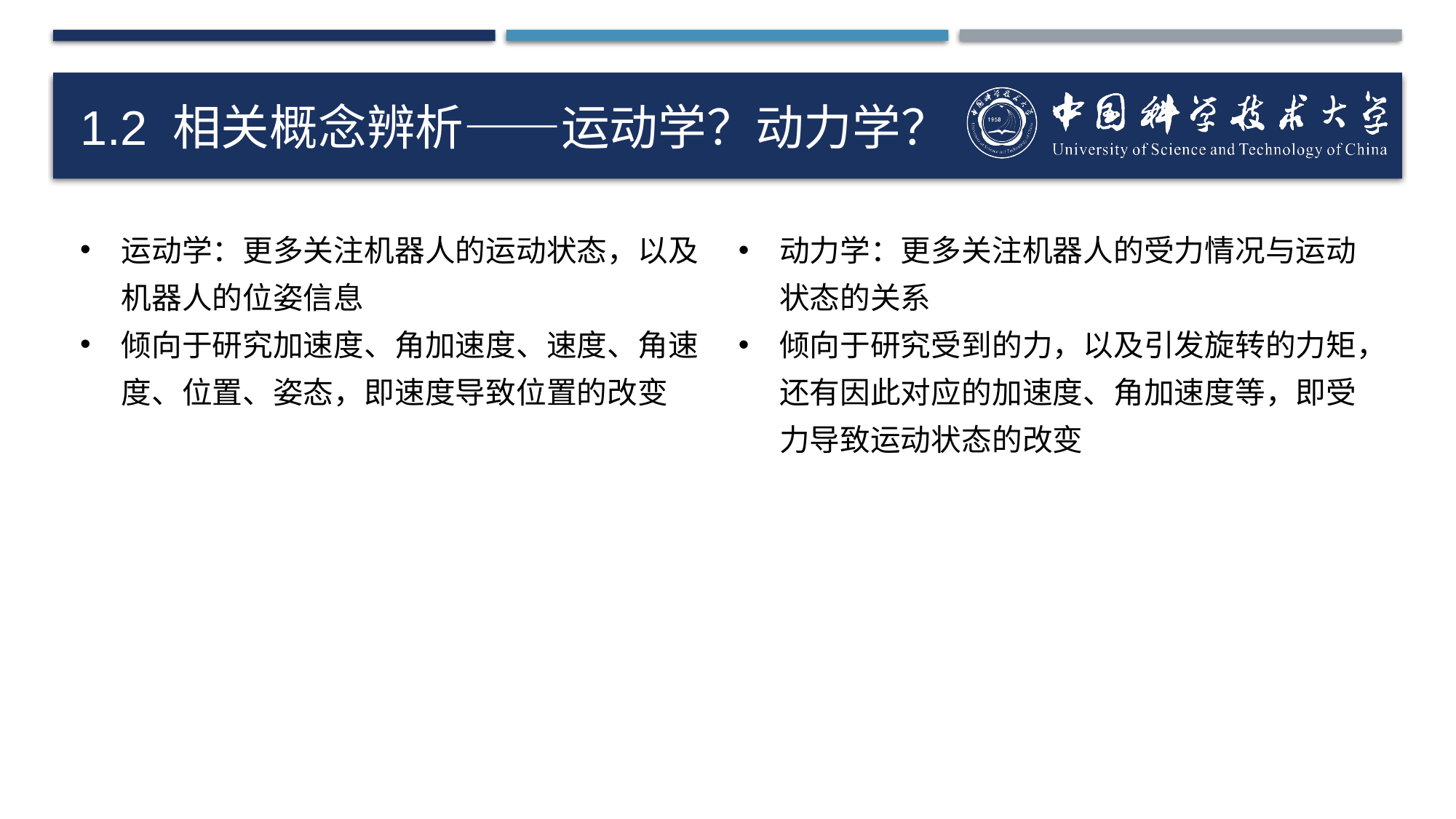

# 1.2 相关概念辨析——运动学？动力学？
运动学：更多关注机器人的运动状态，以及机器人的位姿信息
倾向于研究加速度、角加速度、速度、角速度、位置、姿态，即速度导致位置的改变
动力学：更多关注机器人的受力情况与运动状态的关系
倾向于研究受到的力，以及引发旋转的力矩，还有因此对应的加速度、角加速度等，即受力导致运动状态的改变